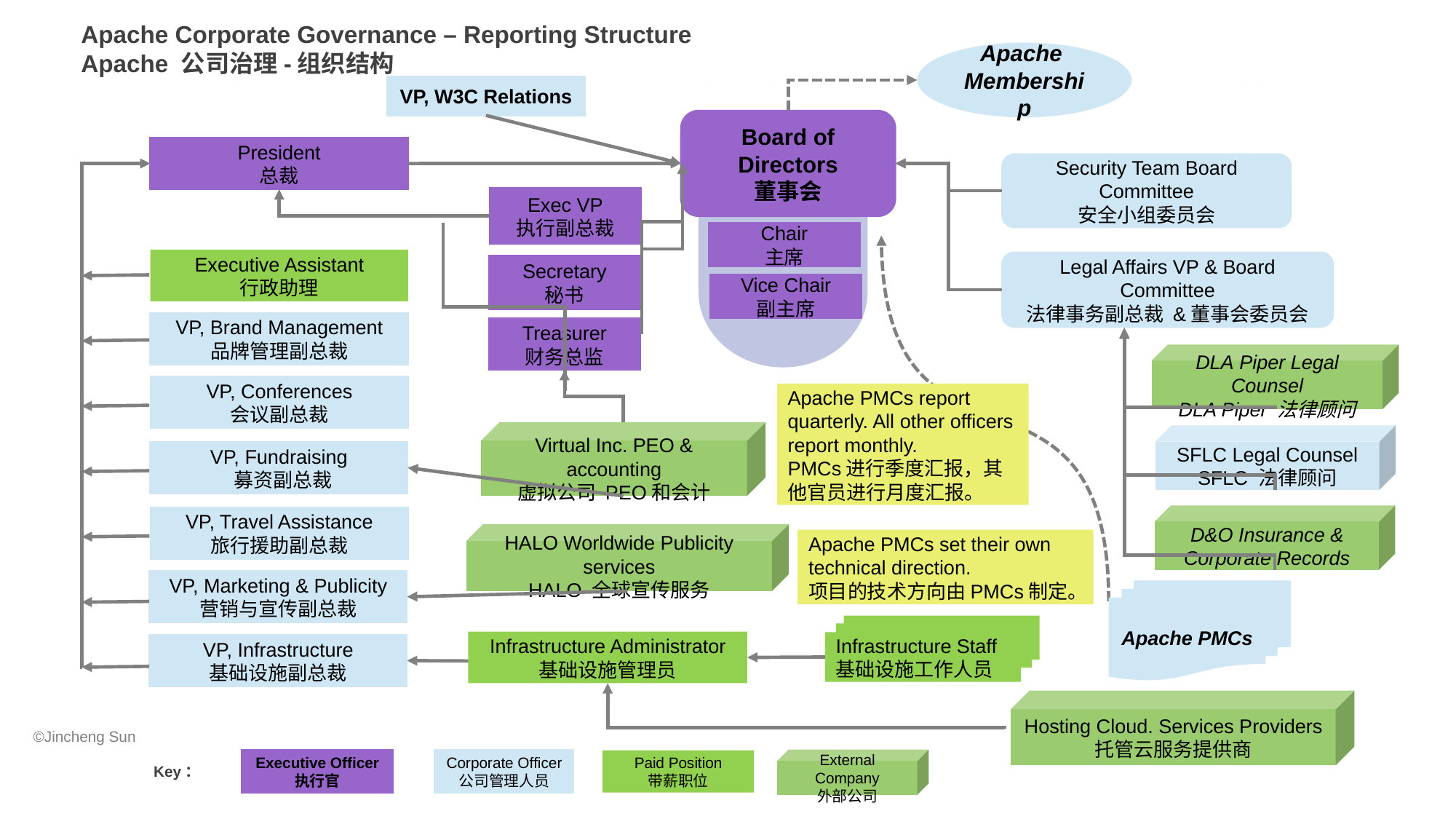

Apache Corporate Governance – Reporting Structure
Apache 公司治理-组织结构
Apache
Membership
VP, W3C Relations
Board of Directors
董事会
President
总裁
Security Team Board Committee
安全小组委员会
Exec VP
执行副总裁

Chair
主席
Executive Assistant
行政助理
Legal Affairs VP & Board Committee
法律事务副总裁 &董事会委员会
Secretary
秘书
Vice Chair
副主席
VP, Brand Management
品牌管理副总裁
Treasurer
财务总监
DLA Piper Legal Counsel
DLA Piper 法律顾问
VP, Conferences
会议副总裁
Apache PMCs report quarterly. All other officers report monthly.
PMCs进行季度汇报，其他官员进行月度汇报。
Virtual Inc. PEO & accounting
虚拟公司 PEO和会计
SFLC Legal Counsel
SFLC 法律顾问
VP, Fundraising
 募资副总裁
D&O Insurance & Corporate Records
VP, Travel Assistance
旅行援助副总裁
HALO Worldwide Publicity services
HALO 全球宣传服务
Apache PMCs set their own technical direction.
项目的技术方向由PMCs制定。
VP, Marketing & Publicity
营销与宣传副总裁
Apache PMCs

Infrastructure Administrator
基础设施管理员
Infrastructure Staff
基础设施工作人员
VP, Infrastructure
基础设施副总裁
Hosting Cloud. Services Providers
托管云服务提供商
External Company
外部公司
Executive Officer
执行官
Corporate Officer
公司管理人员
Paid Position
带薪职位
Key：